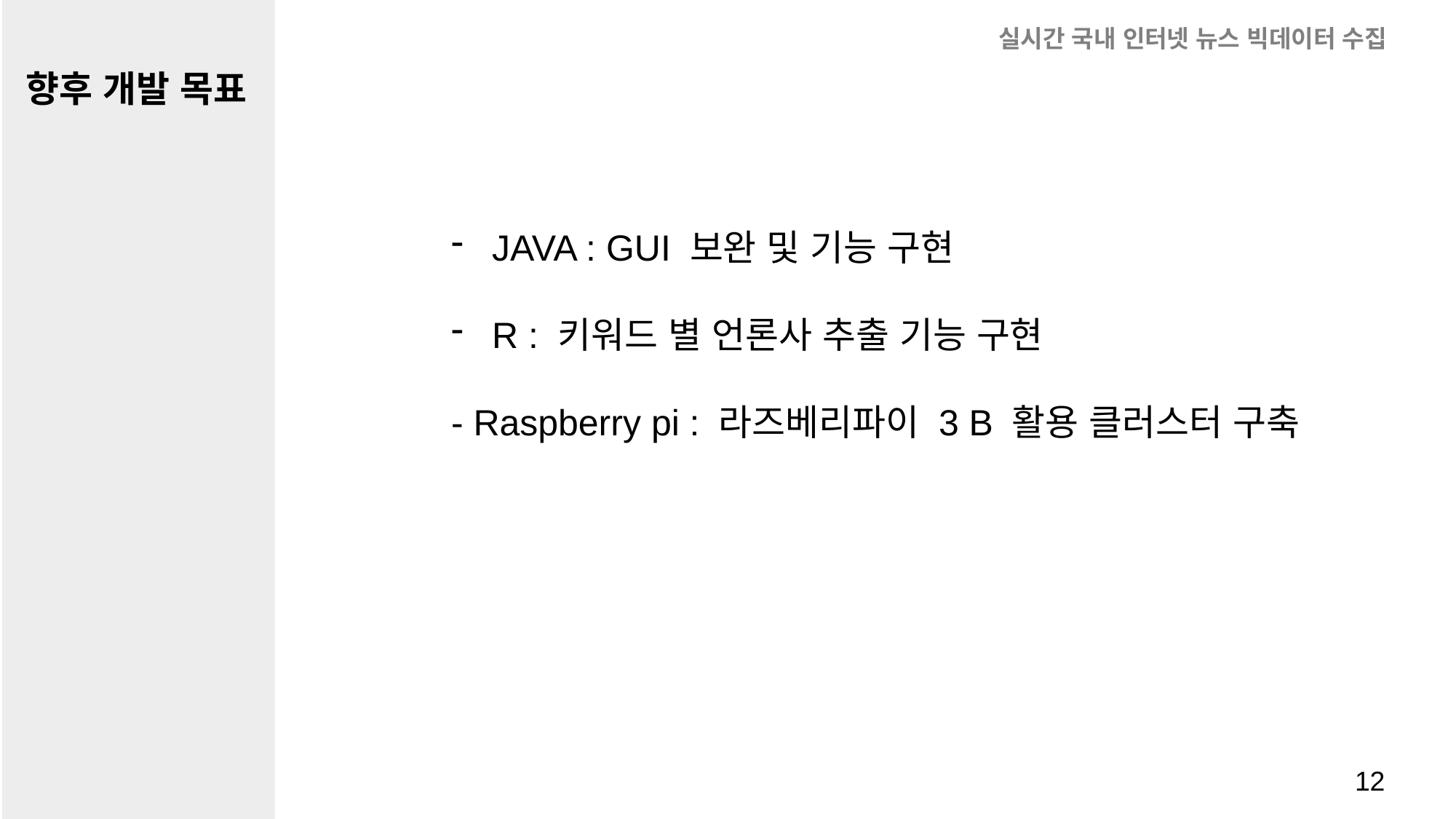

실시간 국내 인터넷 뉴스 빅데이터 수집
향후 개발 목표
JAVA : GUI 보완 및 기능 구현

R : 키워드 별 언론사 추출 기능 구현

- Raspberry pi : 라즈베리파이 3 B 활용 클러스터 구축
12